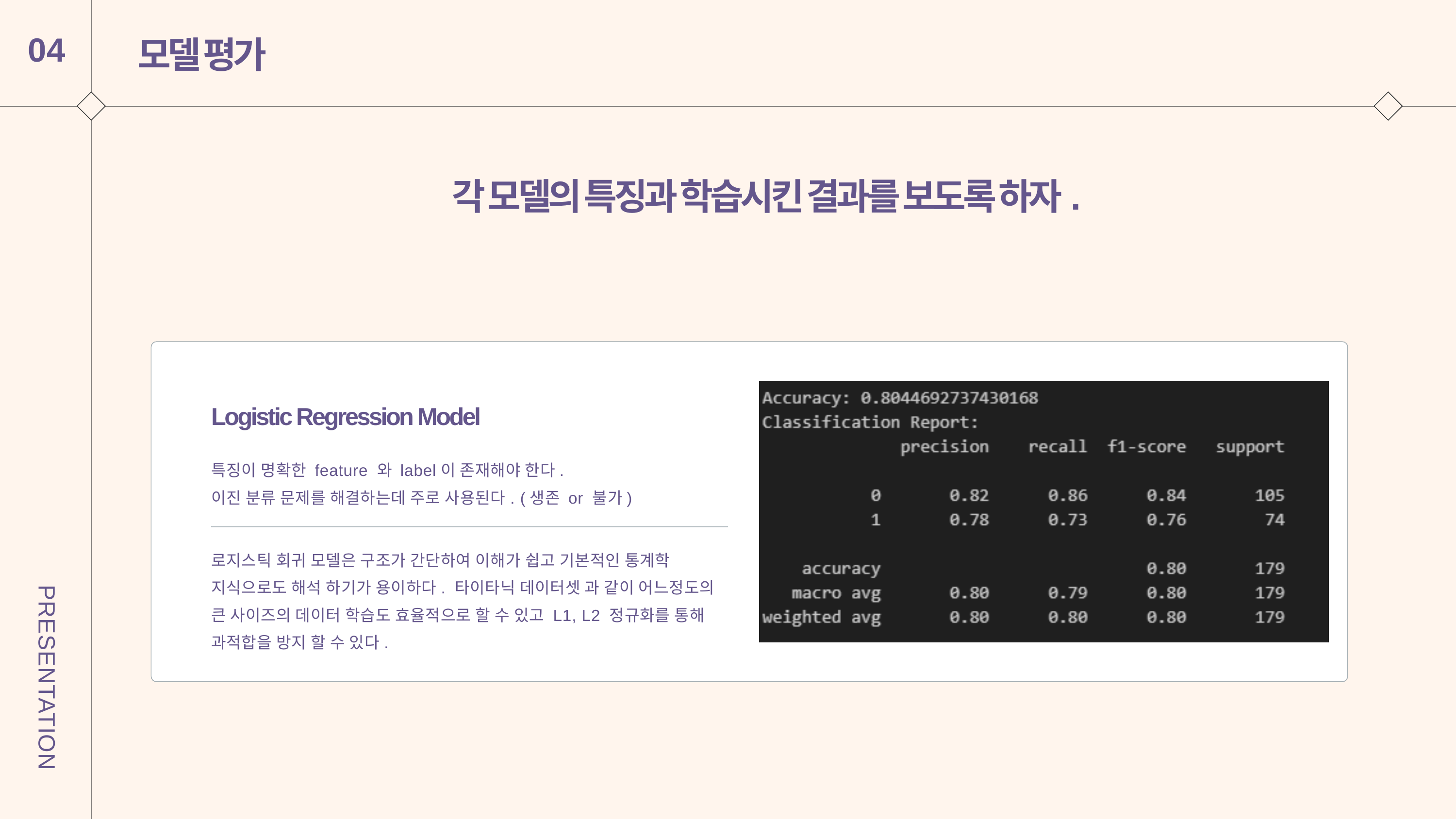

모델 평가
04

각 모델의 특징과 학습시킨 결과를 보도록 하자.

Logistic Regression Model
특징이 명확한 feature 와 label이 존재해야 한다.
이진 분류 문제를 해결하는데 주로 사용된다. (생존 or 불가)

로지스틱 회귀 모델은 구조가 간단하여 이해가 쉽고 기본적인 통계학
지식으로도 해석 하기가 용이하다. 타이타닉 데이터셋 과 같이 어느정도의
큰 사이즈의 데이터 학습도 효율적으로 할 수 있고 L1, L2 정규화를 통해
과적합을 방지 할 수 있다.
PRESENTATION